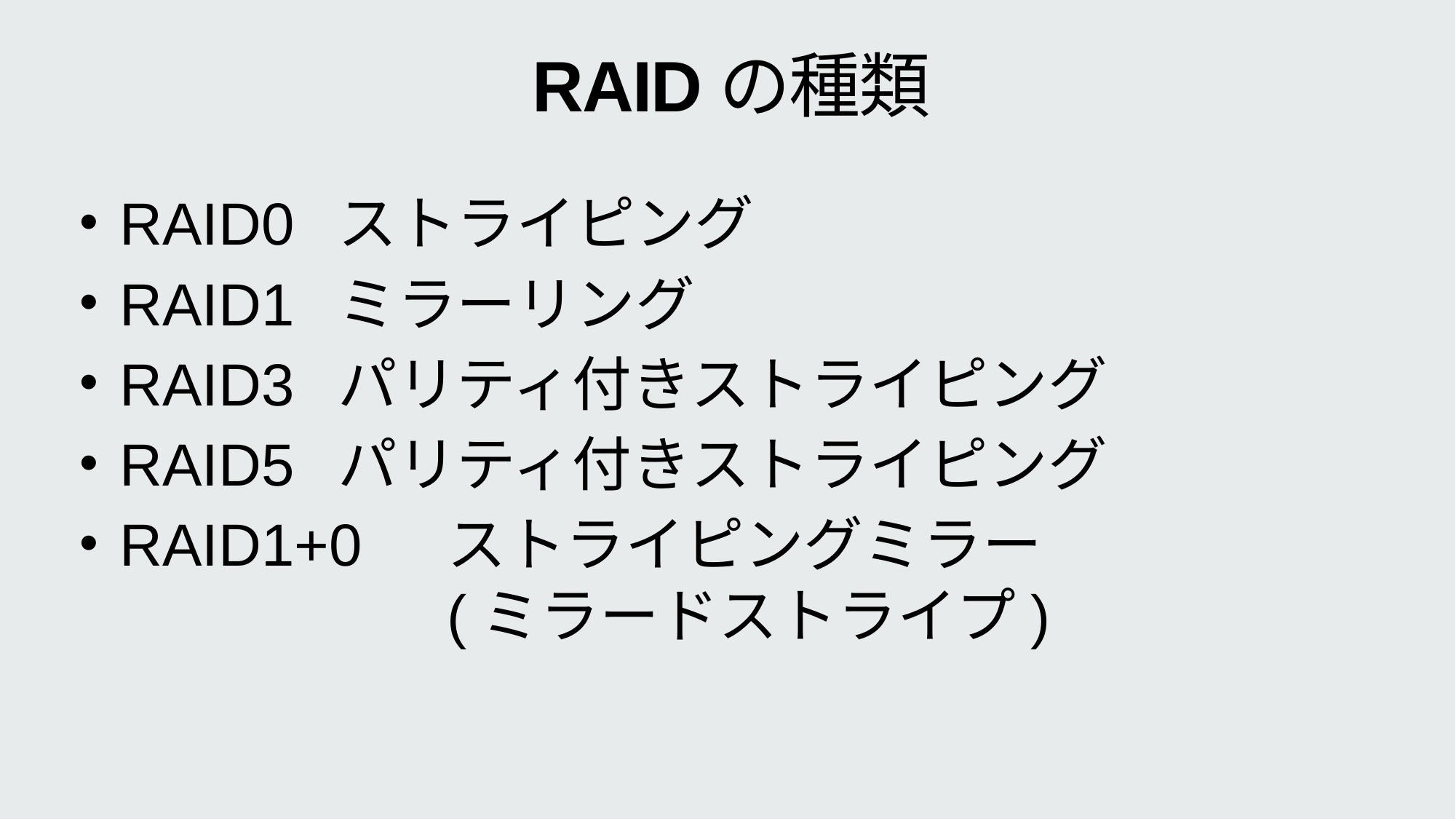

# RAIDの種類
RAID0	ストライピング
RAID1	ミラーリング
RAID3	パリティ付きストライピング
RAID5	パリティ付きストライピング
RAID1+0	ストライピングミラー
			(ミラードストライプ)